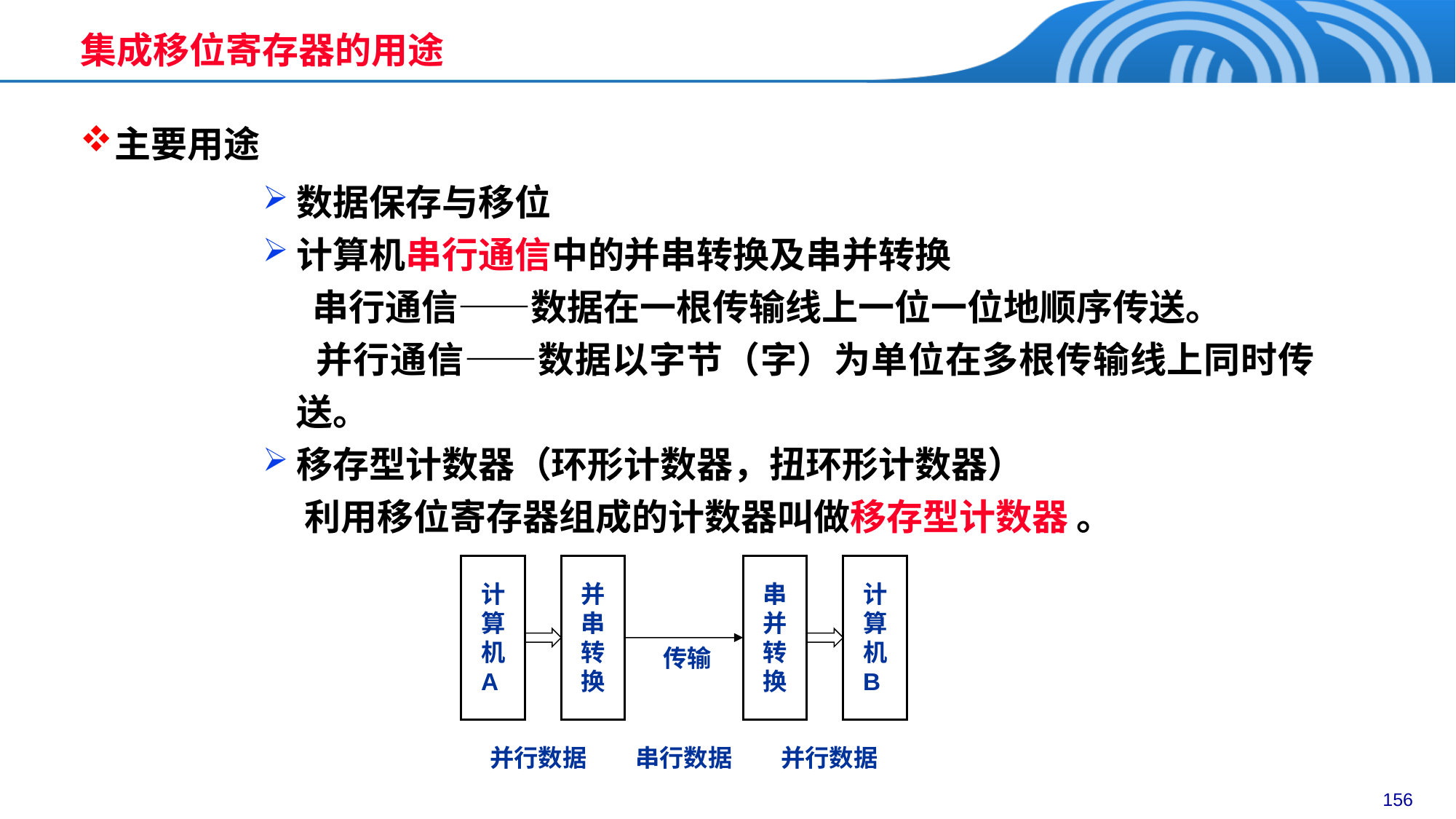

集成移位寄存器的用途
主要用途
数据保存与移位
计算机串行通信中的并串转换及串并转换
     串行通信——数据在一根传输线上一位一位地顺序传送。
     并行通信——数据以字节（字）为单位在多根传输线上同时传送。
移存型计数器（环形计数器，扭环形计数器）
    利用移位寄存器组成的计数器叫做移存型计数器 。

计算机A

并串转换

串并转换

计算机B

传输
并行数据
串行数据
并行数据